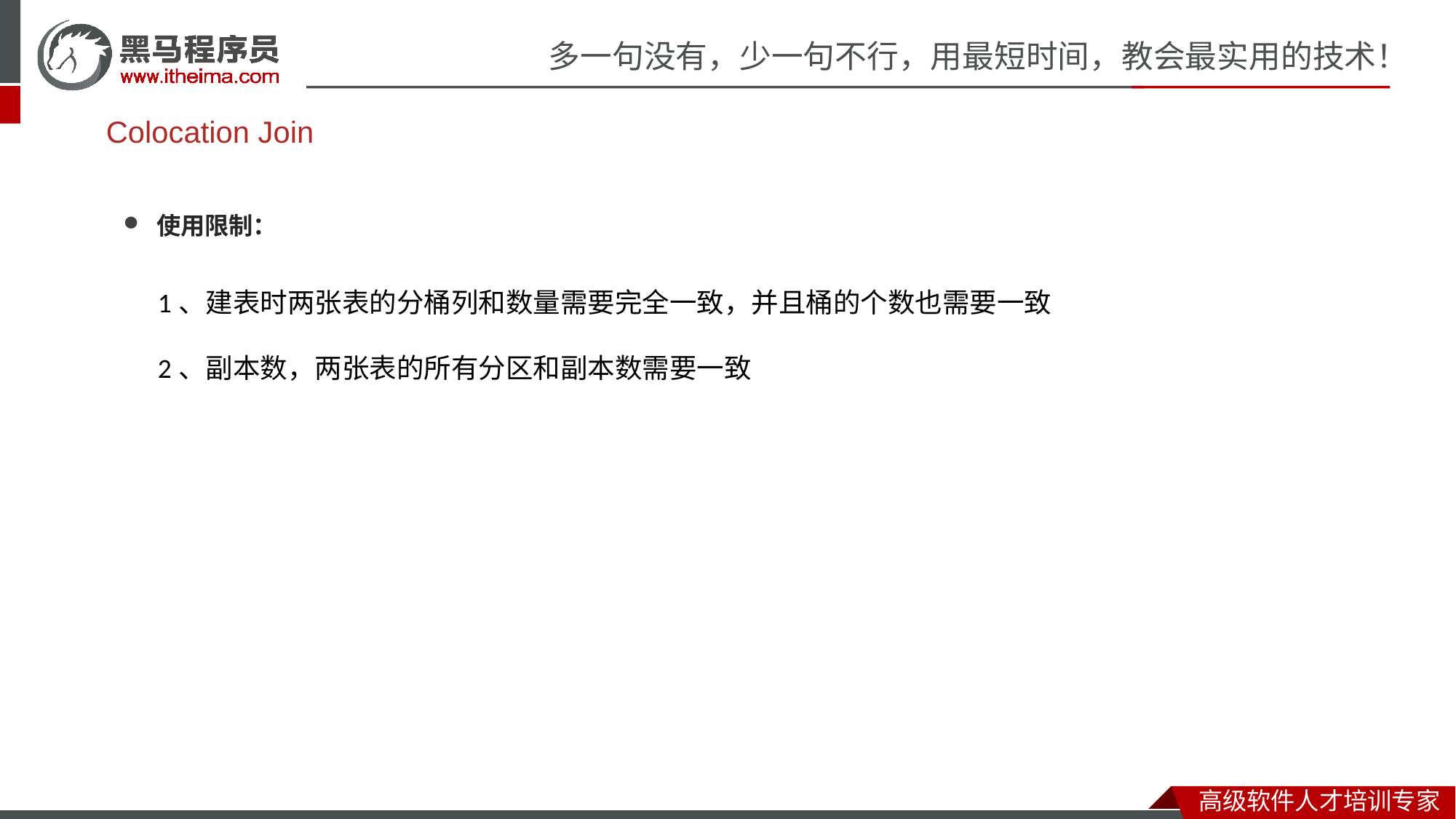

# Colocation Join
使用限制：

1、建表时两张表的分桶列和数量需要完全一致，并且桶的个数也需要一致

2、副本数，两张表的所有分区和副本数需要一致